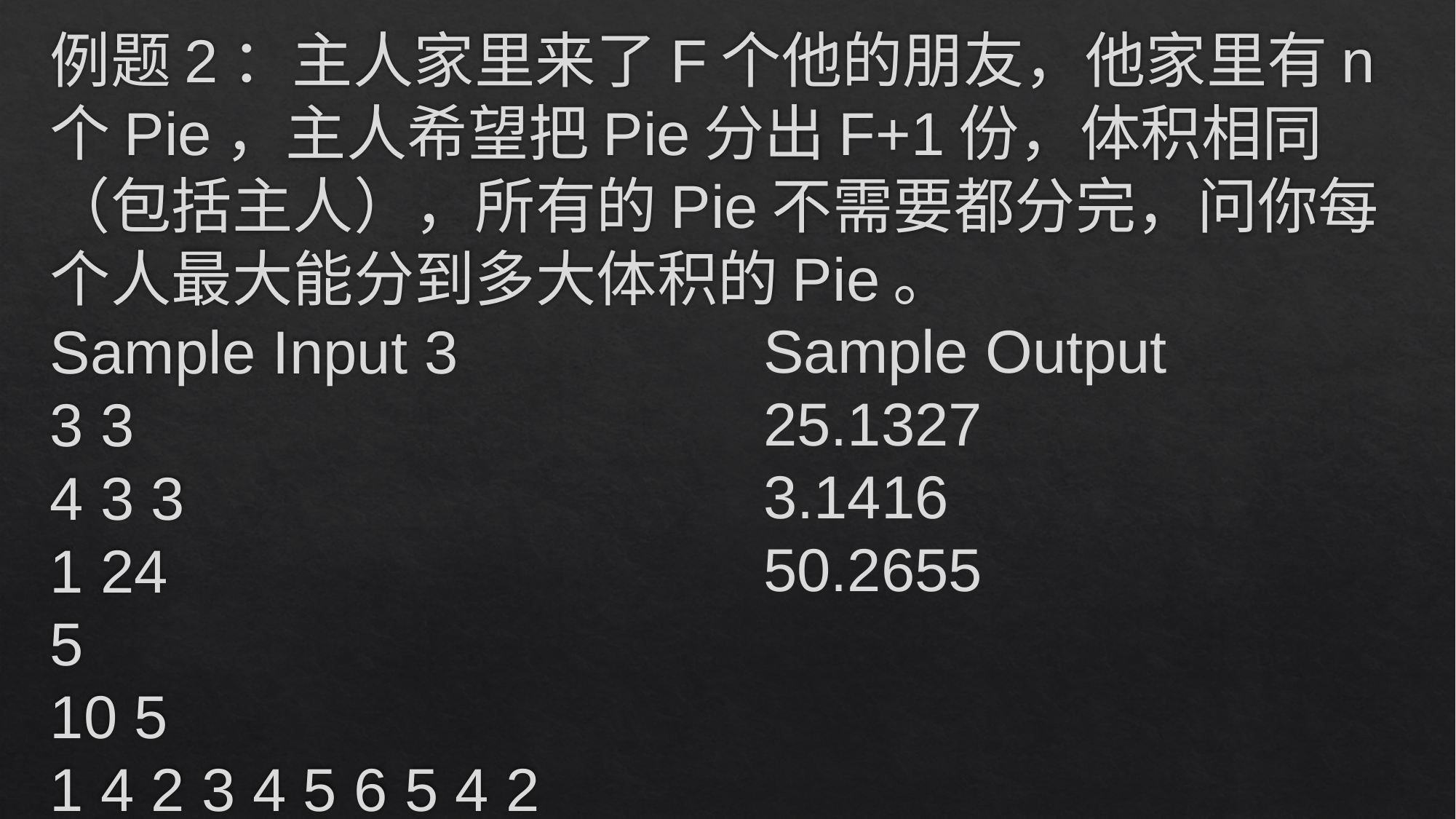

# 例题2：主人家里来了F个他的朋友，他家里有n个Pie，主人希望把Pie分出F+1份，体积相同（包括主人），所有的Pie不需要都分完，问你每个人最大能分到多大体积的Pie。 Sample Input 3 3 3 4 3 3 1 24 5 10 5 1 4 2 3 4 5 6 5 4 2
Sample Output
25.1327
3.1416
50.2655